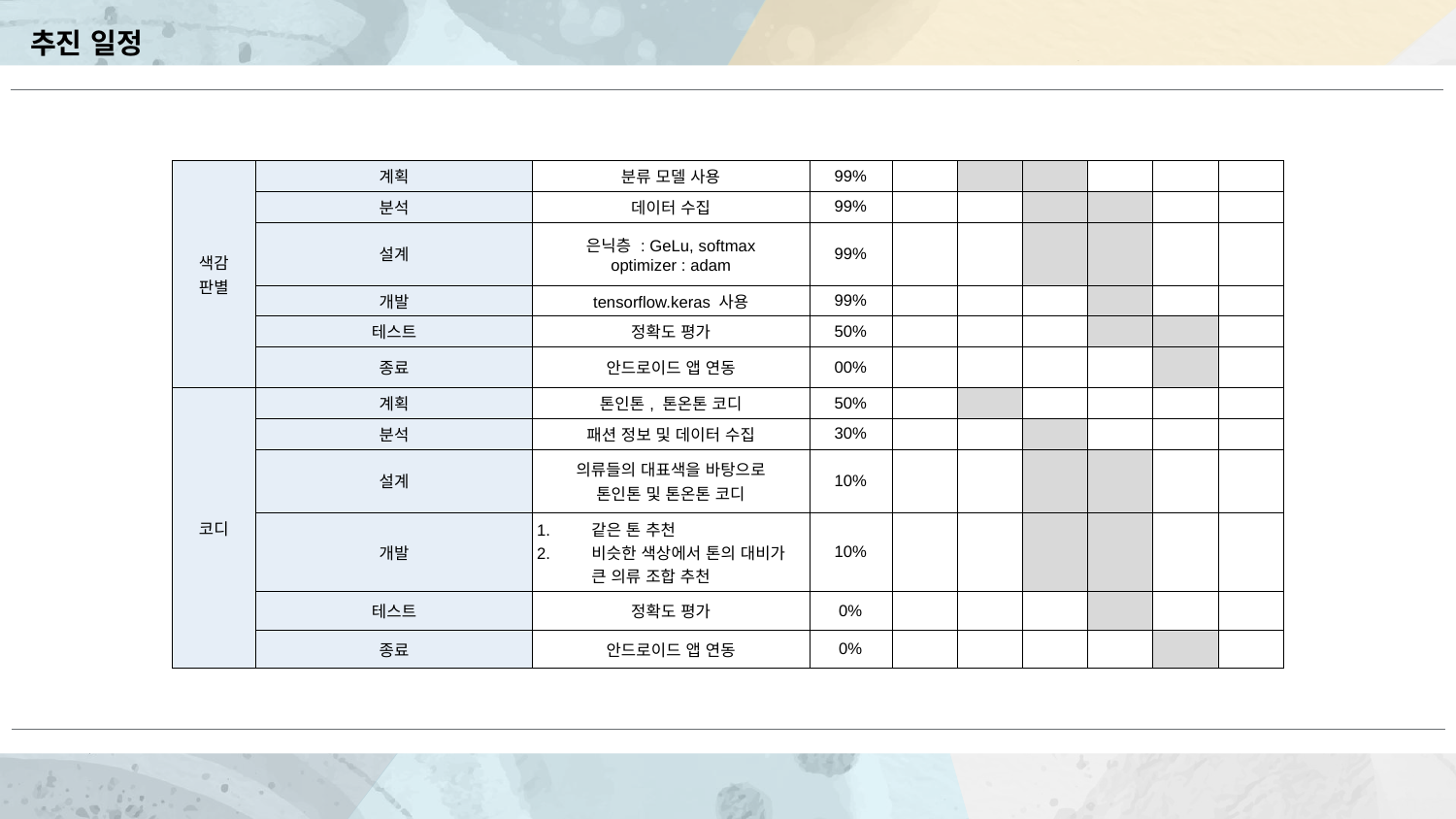

추진 일정
| 색감 판별 | 계획 | 분류 모델 사용 | 99% |  |  |  |  |  |  |
| --- | --- | --- | --- | --- | --- | --- | --- | --- | --- |
|  | 분석 | 데이터 수집 | 99% |  |  |  |  |  |  |
|  | 설계 | 은닉층 : GeLu, softmax optimizer : adam | 99% |  |  |  |  |  |  |
|  | 개발 | tensorflow.keras 사용 | 99% |  |  |  |  |  |  |
|  | 테스트 | 정확도 평가 | 50% |  |  |  |  |  |  |
|  | 종료 | 안드로이드 앱 연동 | 00% |  |  |  |  |  |  |
| 코디 | 계획 | 톤인톤, 톤온톤 코디 | 50% |  |  |  |  |  |  |
|  | 분석 | 패션 정보 및 데이터 수집 | 30% |  |  |  |  |  |  |
|  | 설계 | 의류들의 대표색을 바탕으로 톤인톤 및 톤온톤 코디 | 10% |  |  |  |  |  |  |
|  | 개발 | 같은 톤 추천 비슷한 색상에서 톤의 대비가 큰 의류 조합 추천 | 10% |  |  |  |  |  |  |
|  | 테스트 | 정확도 평가 | 0% |  |  |  |  |  |  |
|  | 종료 | 안드로이드 앱 연동 | 0% |  |  |  |  |  |  |